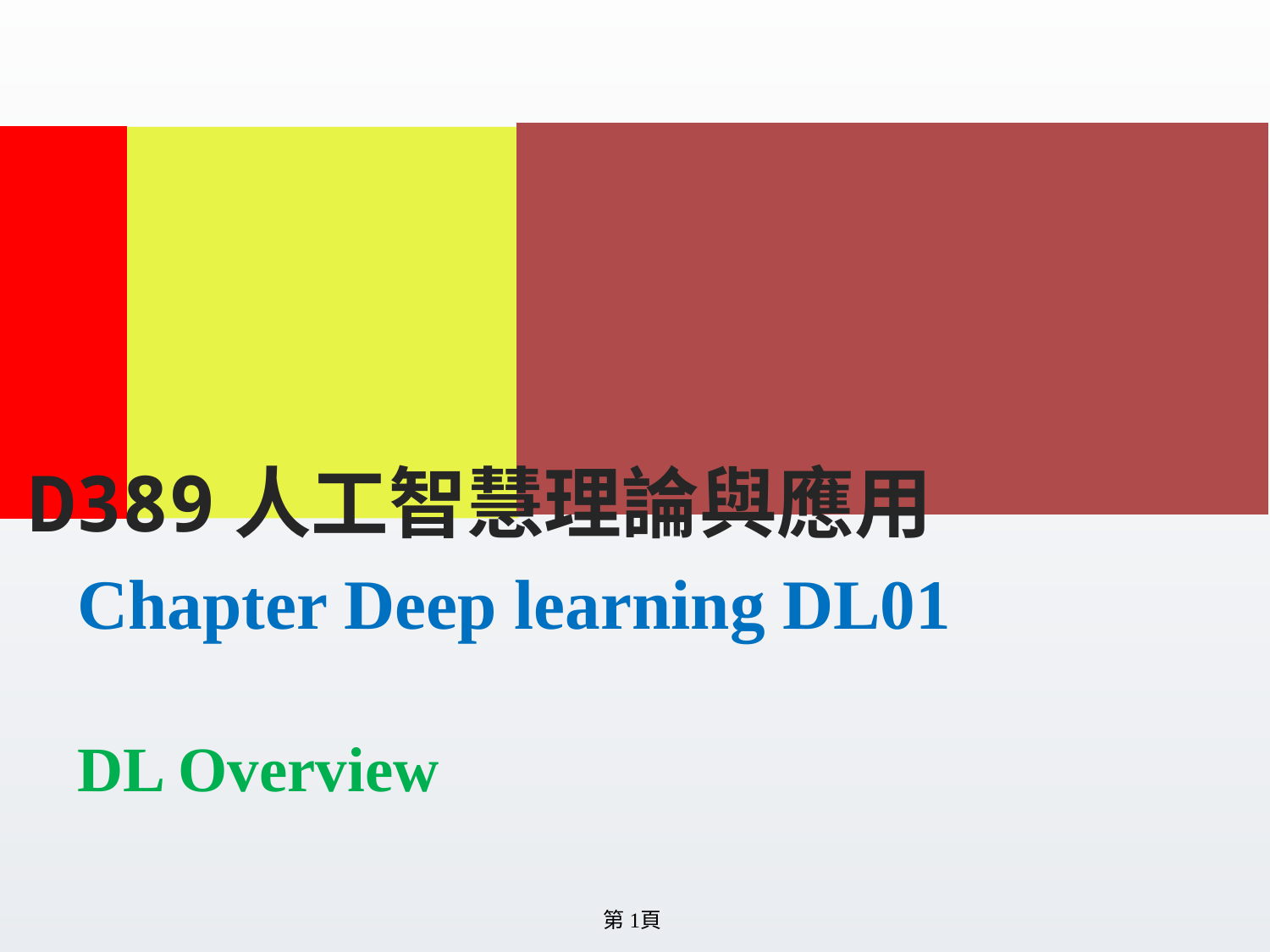

D389人工智慧理論與應用
# Chapter Deep learning DL01 DL Overview